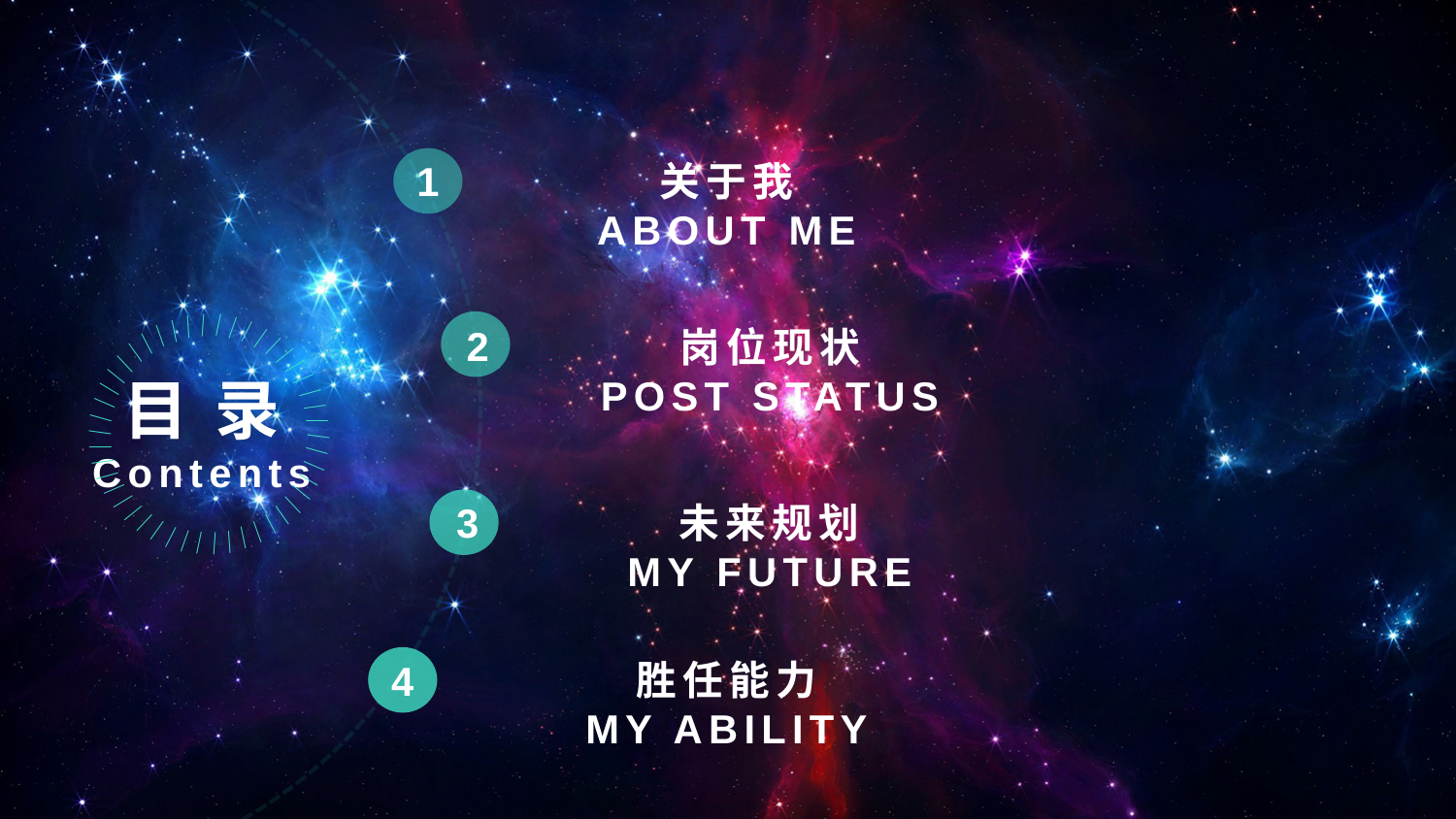

关于我
ABOUT ME
1
｜
｜
｜
｜
｜
｜
｜
｜
｜
｜
｜
｜
｜
｜
｜
｜
｜
｜
｜
｜
｜
｜
｜
｜
｜
｜
｜
｜
｜
｜
｜
｜
｜
｜
｜
｜
｜
｜
｜
｜
｜
｜
｜
｜
｜
｜

2
岗位现状
POST STATUS
目 录
Contents

3
未来规划
MY FUTURE

4
胜任能力
MY ABILITY